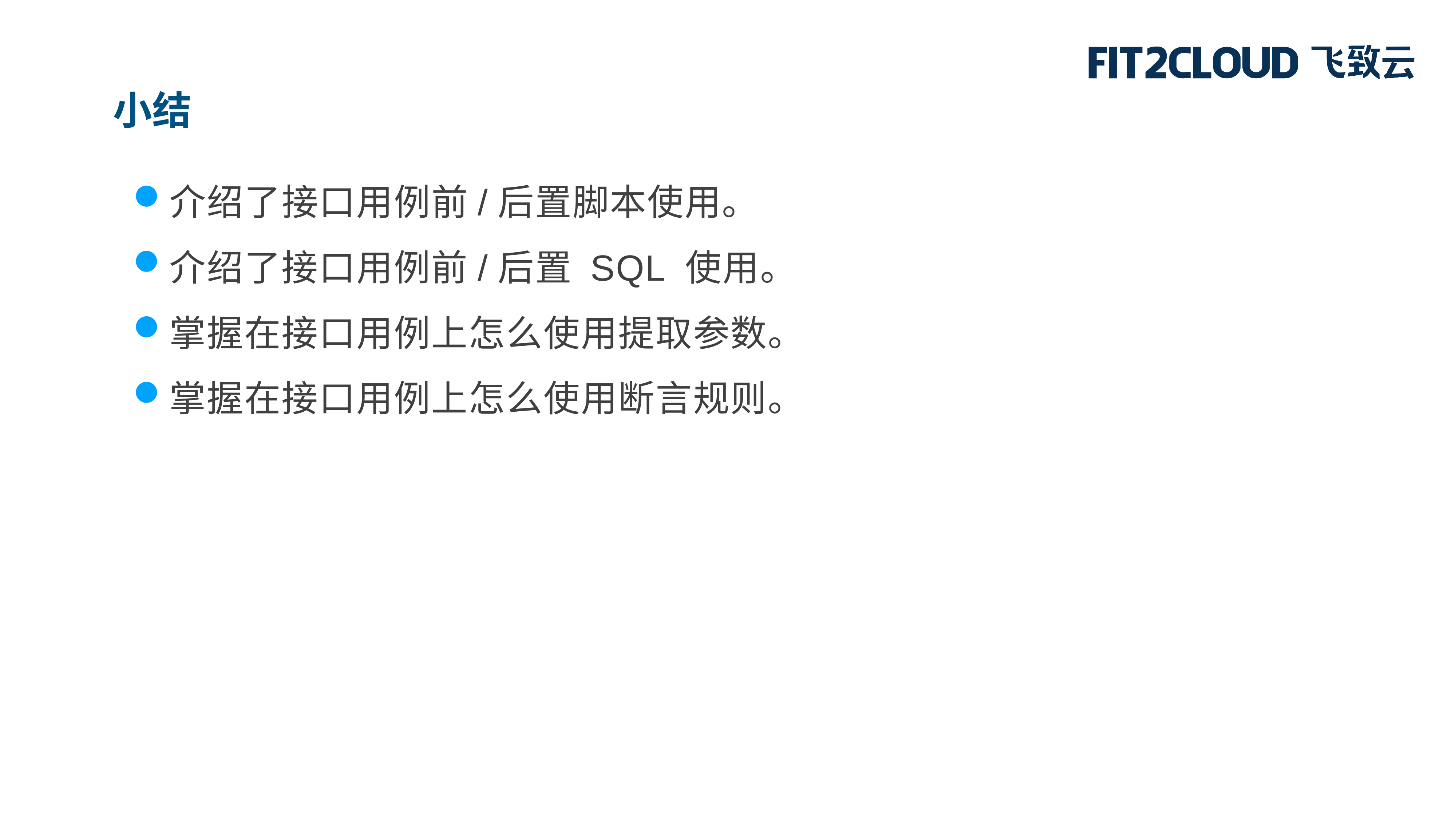

小结
介绍了接口用例前/后置脚本使用。
介绍了接口用例前/后置 SQL 使用。
掌握在接口用例上怎么使用提取参数。
掌握在接口用例上怎么使用断言规则。